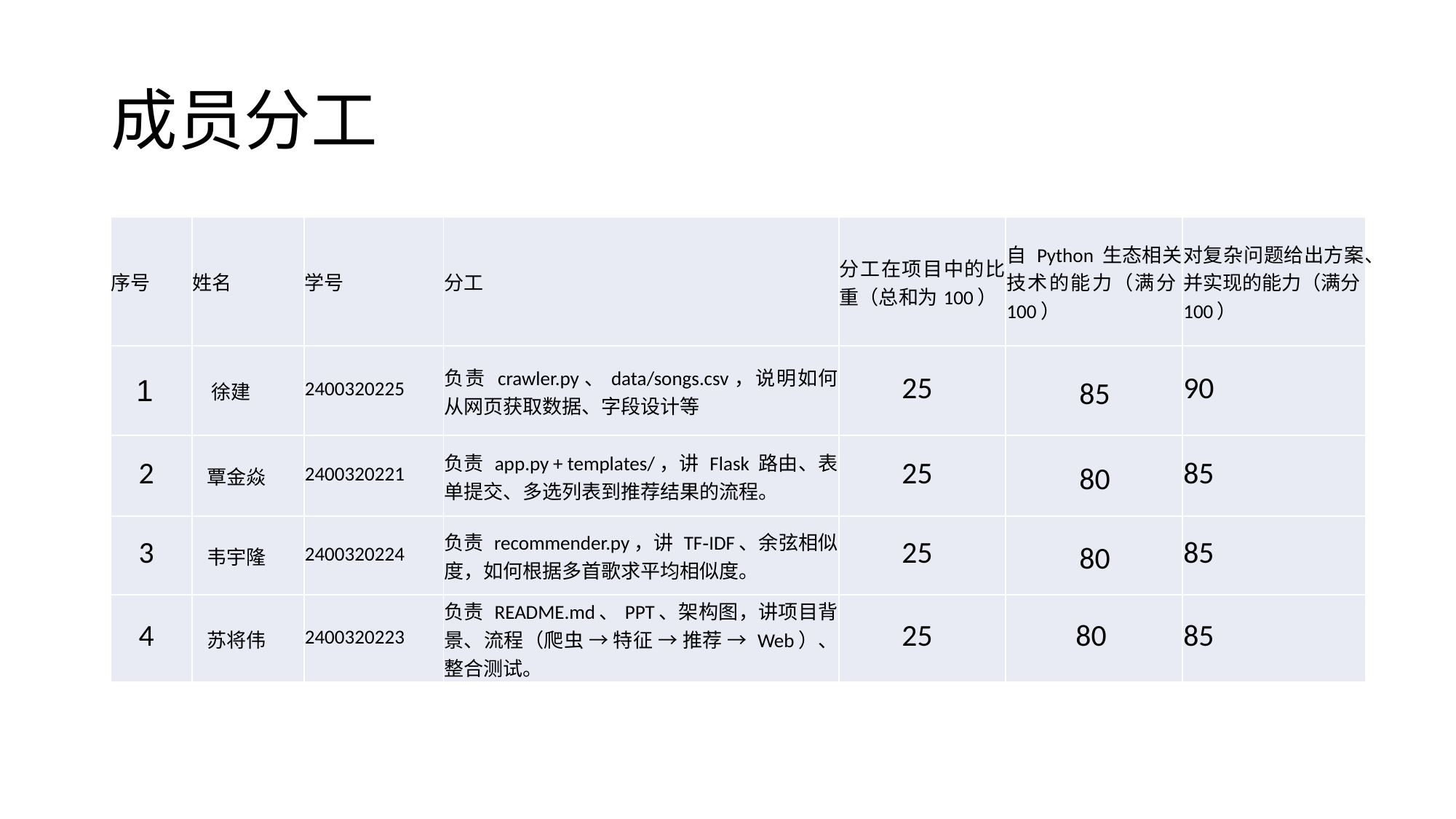

# 成员分工
| 序号 | 姓名 | 学号 | 分工 | 分工在项目中的比重（总和为100） | 自 Python 生态相关技术的能力（满分100） | 对复杂问题给出方案、并实现的能力（满分100） |
| --- | --- | --- | --- | --- | --- | --- |
| 1 | 徐建 | 2400320225 | 负责 crawler.py、data/songs.csv，说明如何从网页获取数据、字段设计等 | 25 | 85 | 90 |
| 2 | 覃金焱 | 2400320221 | 负责 app.py + templates/，讲 Flask 路由、表单提交、多选列表到推荐结果的流程。 | 25 | 80 | 85 |
| 3 | 韦宇隆 | 2400320224 | 负责 recommender.py，讲 TF‑IDF、余弦相似度，如何根据多首歌求平均相似度。 | 25 | 80 | 85 |
| 4 | 苏将伟 | 2400320223 | 负责 README.md、PPT、架构图，讲项目背景、流程（爬虫 → 特征 → 推荐 → Web）、整合测试。 | 25 | 80 | 85 |